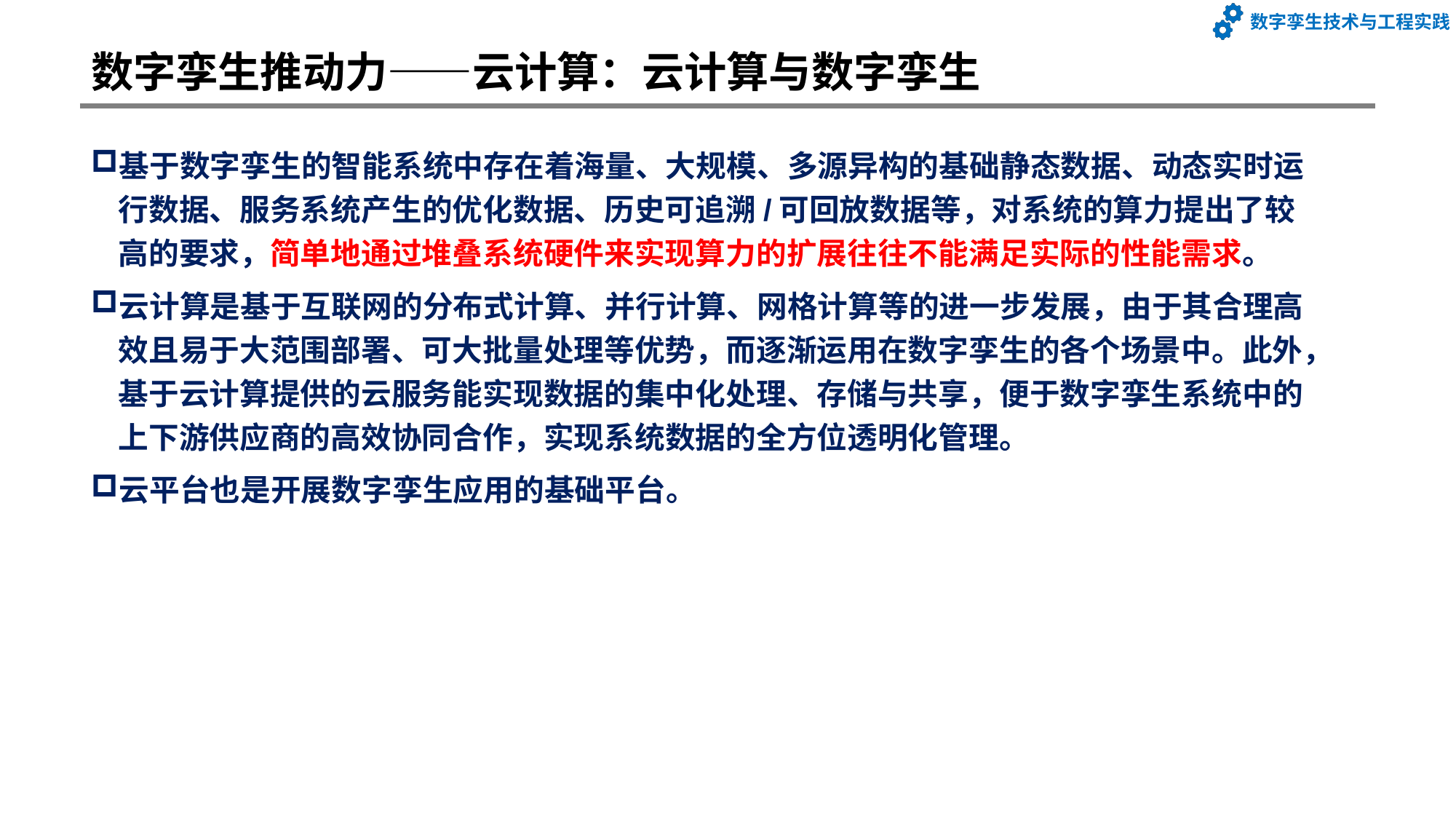

# 数字孪生推动力——云计算：云计算与数字孪生
基于数字孪生的智能系统中存在着海量、大规模、多源异构的基础静态数据、动态实时运行数据、服务系统产生的优化数据、历史可追溯/可回放数据等，对系统的算力提出了较高的要求，简单地通过堆叠系统硬件来实现算力的扩展往往不能满足实际的性能需求。
云计算是基于互联网的分布式计算、并行计算、网格计算等的进一步发展，由于其合理高效且易于大范围部署、可大批量处理等优势，而逐渐运用在数字孪生的各个场景中。此外，基于云计算提供的云服务能实现数据的集中化处理、存储与共享，便于数字孪生系统中的上下游供应商的高效协同合作，实现系统数据的全方位透明化管理。
云平台也是开展数字孪生应用的基础平台。